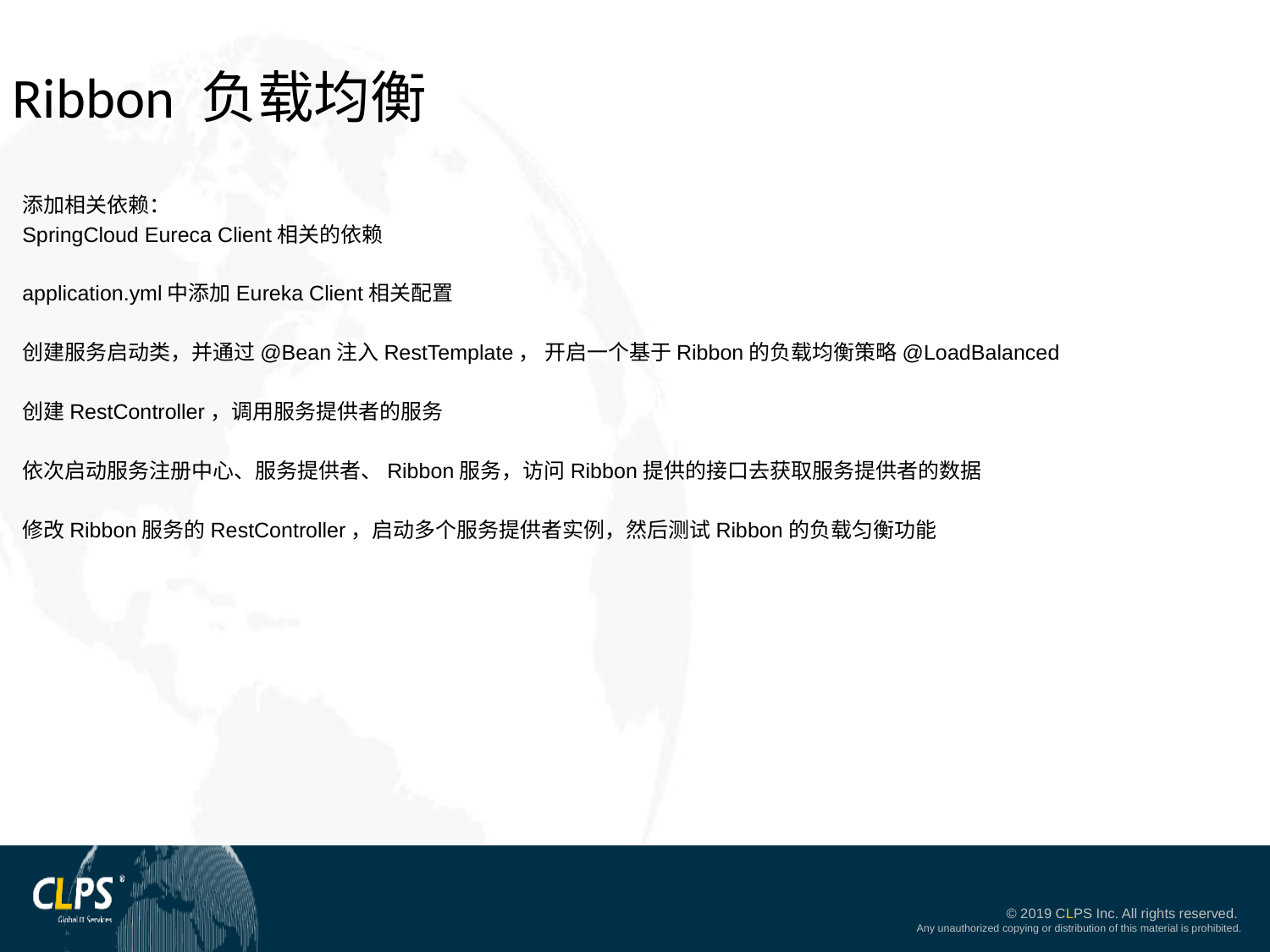

Ribbon 负载均衡

添加相关依赖：
SpringCloud Eureca Client相关的依赖

application.yml中添加Eureka Client相关配置

创建服务启动类，并通过@Bean注入RestTemplate， 开启一个基于Ribbon的负载均衡策略@LoadBalanced

创建RestController，调用服务提供者的服务

依次启动服务注册中心、服务提供者、Ribbon服务，访问Ribbon提供的接口去获取服务提供者的数据

修改Ribbon服务的RestController，启动多个服务提供者实例，然后测试Ribbon的负载匀衡功能

29